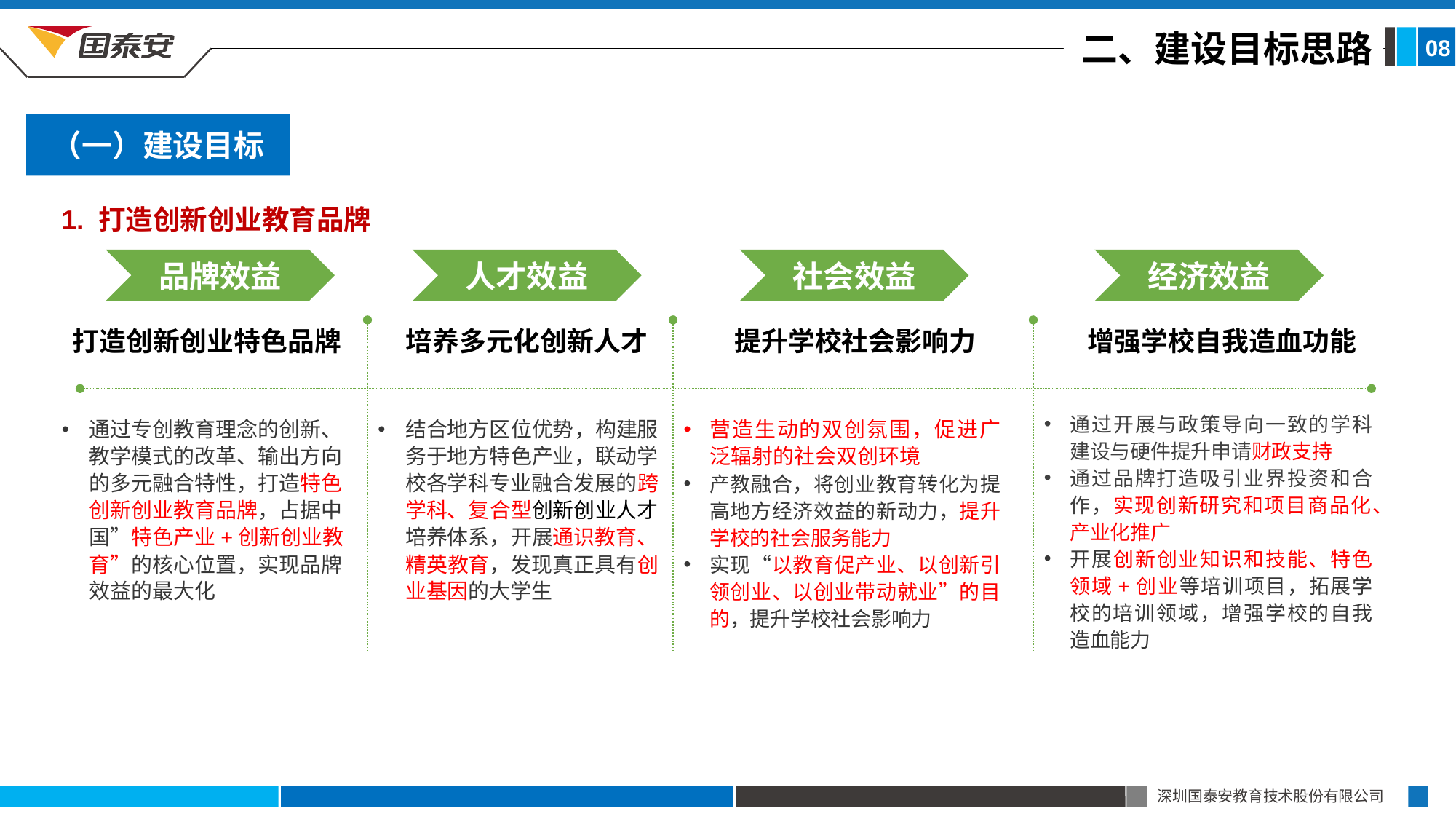

二、建设目标思路

08
（一）建设目标
1. 打造创新创业教育品牌
品牌效益
人才效益
社会效益
经济效益
打造创新创业特色品牌
培养多元化创新人才
提升学校社会影响力
增强学校自我造血功能
通过开展与政策导向一致的学科建设与硬件提升申请财政支持
通过品牌打造吸引业界投资和合作，实现创新研究和项目商品化、产业化推广
开展创新创业知识和技能、特色领域+创业等培训项目，拓展学校的培训领域，增强学校的自我造血能力
营造生动的双创氛围，促进广泛辐射的社会双创环境
产教融合，将创业教育转化为提高地方经济效益的新动力，提升学校的社会服务能力
实现“以教育促产业、以创新引领创业、以创业带动就业”的目的，提升学校社会影响力

通过专创教育理念的创新、教学模式的改革、输出方向的多元融合特性，打造特色创新创业教育品牌，占据中国”特色产业+创新创业教育”的核心位置，实现品牌效益的最大化
结合地方区位优势，构建服务于地方特色产业，联动学校各学科专业融合发展的跨学科、复合型创新创业人才培养体系，开展通识教育、精英教育，发现真正具有创业基因的大学生